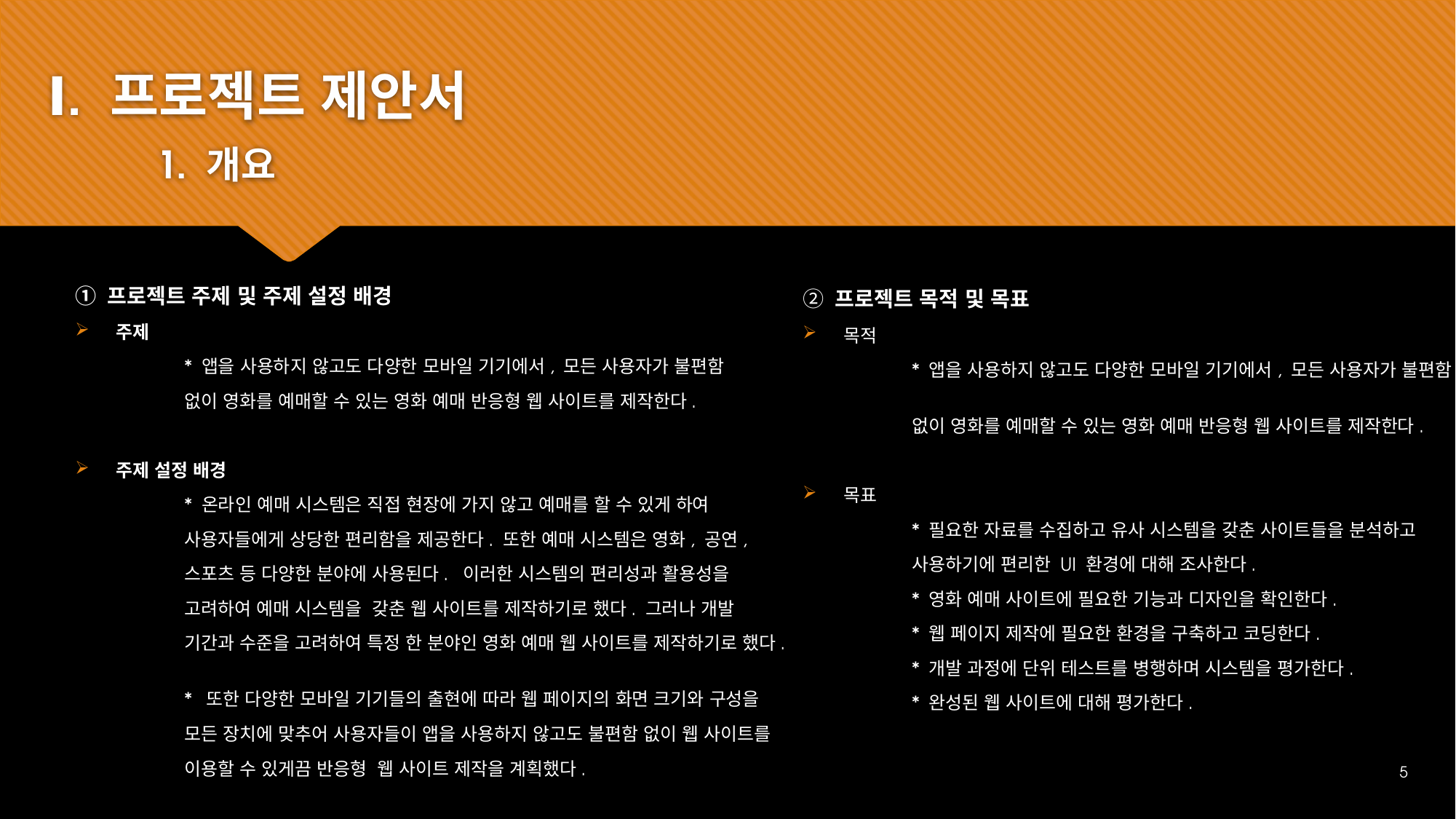

# Ⅰ. 프로젝트 제안서 1. 개요
② 프로젝트 목적 및 목표
목적
	* 앱을 사용하지 않고도 다양한 모바일 기기에서, 모든 사용자가 불편함
	없이 영화를 예매할 수 있는 영화 예매 반응형 웹 사이트를 제작한다.

목표
 	* 필요한 자료를 수집하고 유사 시스템을 갖춘 사이트들을 분석하고
 	사용하기에 편리한 UI 환경에 대해 조사한다.
 	* 영화 예매 사이트에 필요한 기능과 디자인을 확인한다.
	* 웹 페이지 제작에 필요한 환경을 구축하고 코딩한다.
 	* 개발 과정에 단위 테스트를 병행하며 시스템을 평가한다.
 	* 완성된 웹 사이트에 대해 평가한다.
① 프로젝트 주제 및 주제 설정 배경
주제
	* 앱을 사용하지 않고도 다양한 모바일 기기에서, 모든 사용자가 불편함
	없이 영화를 예매할 수 있는 영화 예매 반응형 웹 사이트를 제작한다.

주제 설정 배경
	* 온라인 예매 시스템은 직접 현장에 가지 않고 예매를 할 수 있게 하여
	사용자들에게 상당한 편리함을 제공한다. 또한 예매 시스템은 영화, 공연,
	스포츠 등 다양한 분야에 사용된다.  이러한 시스템의 편리성과 활용성을
	고려하여 예매 시스템을  갖춘 웹 사이트를 제작하기로 했다. 그러나 개발
	기간과 수준을 고려하여 특정 한 분야인 영화 예매 웹 사이트를 제작하기로 했다.
	*  또한 다양한 모바일 기기들의 출현에 따라 웹 페이지의 화면 크기와 구성을
	모든 장치에 맞추어 사용자들이 앱을 사용하지 않고도 불편함 없이 웹 사이트를
	이용할 수 있게끔 반응형  웹 사이트 제작을 계획했다.

5